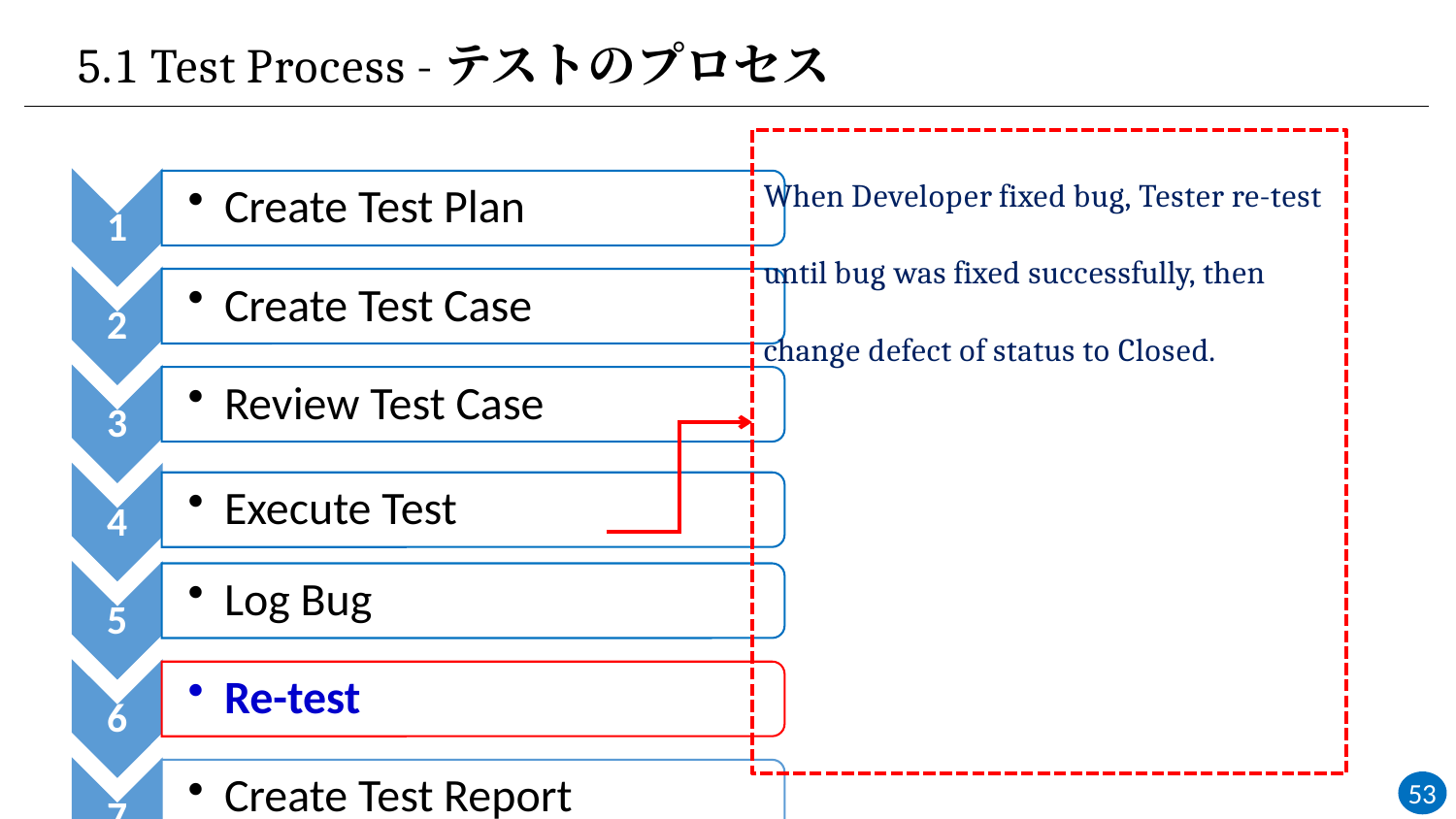

# 5.1 Test Process -テストのプロセス
When Developer fixed bug, Tester re-test until bug was fixed successfully, then change defect of status to Closed.
1
Create Test Plan
2
Create Test Case
3
Review Test Case
4
Execute Test
5
Log Bug
6
Re-test
7
Create Test Report
53